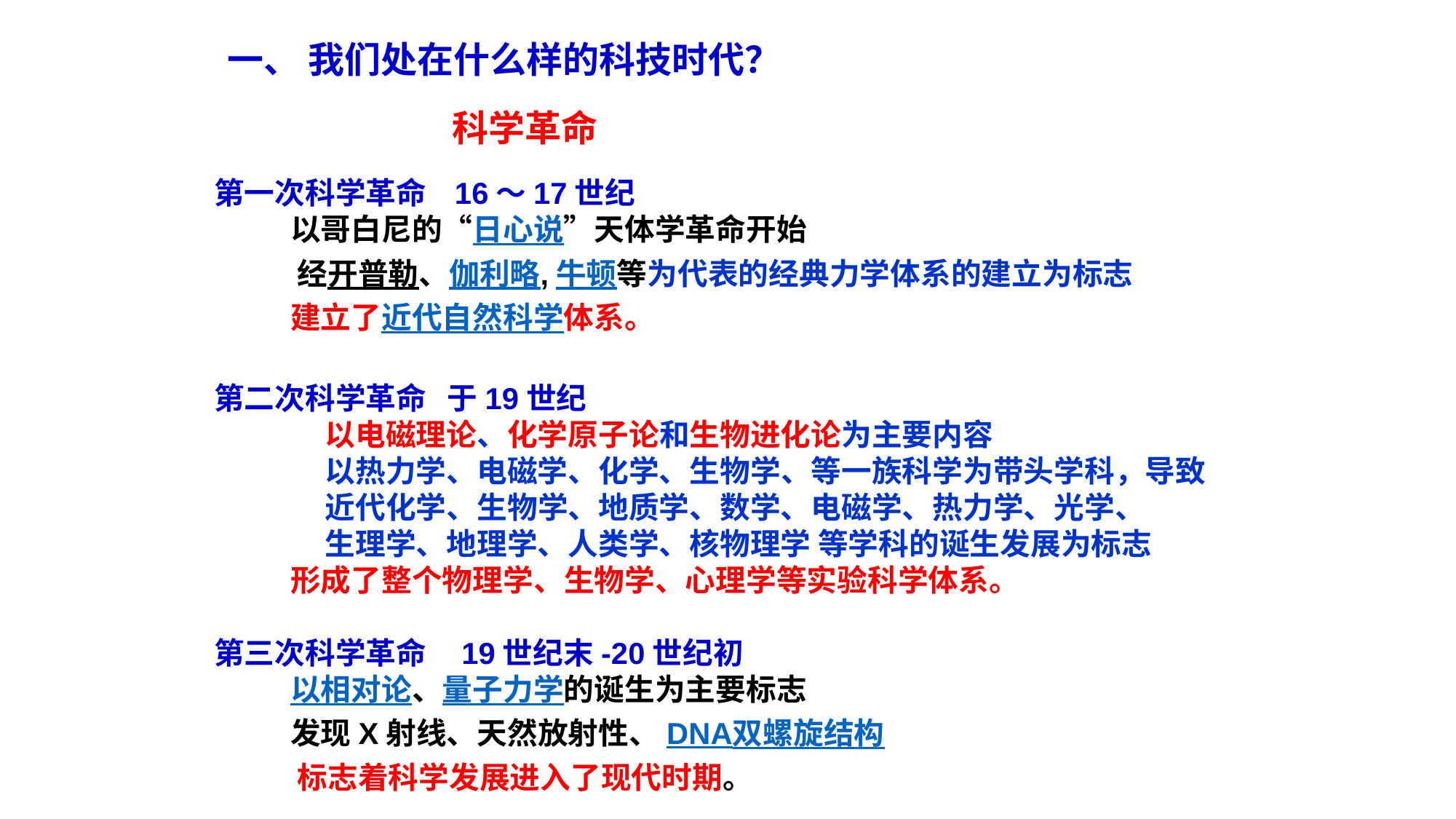

一、 我们处在什么样的科技时代？
科学革命
第一次科学革命   16～17世纪
          以哥白尼的“日心说”天体学革命开始
           经开普勒、伽利略,牛顿等为代表的经典力学体系的建立为标志
          建立了近代自然科学体系。

第二次科学革命   于19世纪
               以电磁理论、化学原子论和生物进化论为主要内容
               以热力学、电磁学、化学、生物学、等一族科学为带头学科，导致
               近代化学、生物学、地质学、数学、电磁学、热力学、光学、
               生理学、地理学、人类学、核物理学 等学科的诞生发展为标志
          形成了整个物理学、生物学、心理学等实验科学体系。

第三次科学革命    19世纪末-20世纪初
          以相对论、量子力学的诞生为主要标志
          发现X射线、天然放射性、DNA双螺旋结构
           标志着科学发展进入了现代时期。